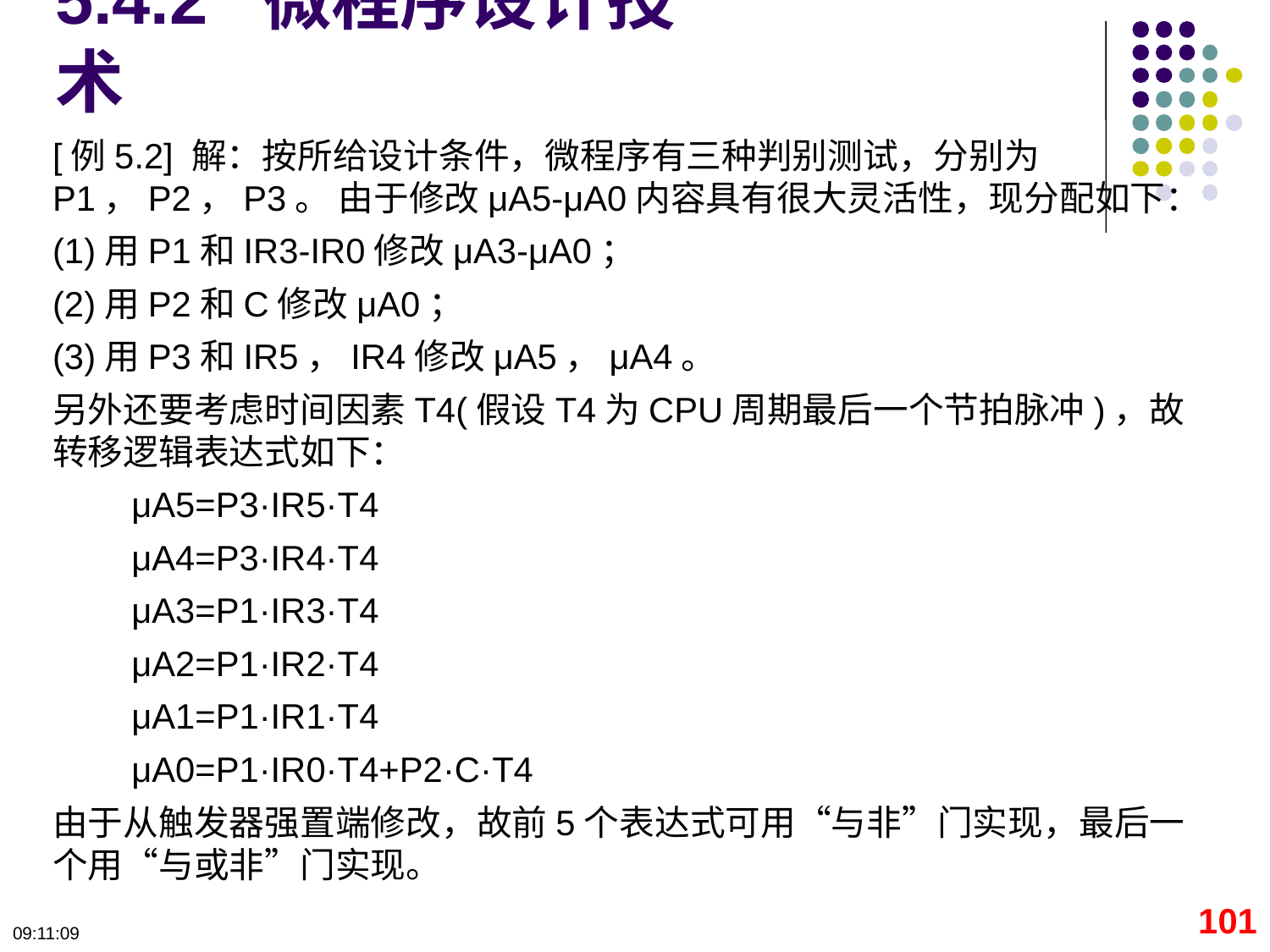

5.4.2  微程序设计技术
[例5.2] 解：按所给设计条件，微程序有三种判别测试，分别为P1，P2，P3。 由于修改μA5-μA0内容具有很大灵活性，现分配如下：
(1)用P1和IR3-IR0修改μA3-μA0；
(2)用P2和C修改μA0；
(3)用P3和IR5，IR4修改μA5，μA4。
另外还要考虑时间因素T4(假设T4为CPU周期最后一个节拍脉冲)，故转移逻辑表达式如下：
　　μA5=P3·IR5·T4
　　μA4=P3·IR4·T4
　　μA3=P1·IR3·T4
　　μA2=P1·IR2·T4
　　μA1=P1·IR1·T4
　　μA0=P1·IR0·T4+P2·C·T4
由于从触发器强置端修改，故前5个表达式可用“与非”门实现，最后一个用“与或非”门实现。
101
09:11:09